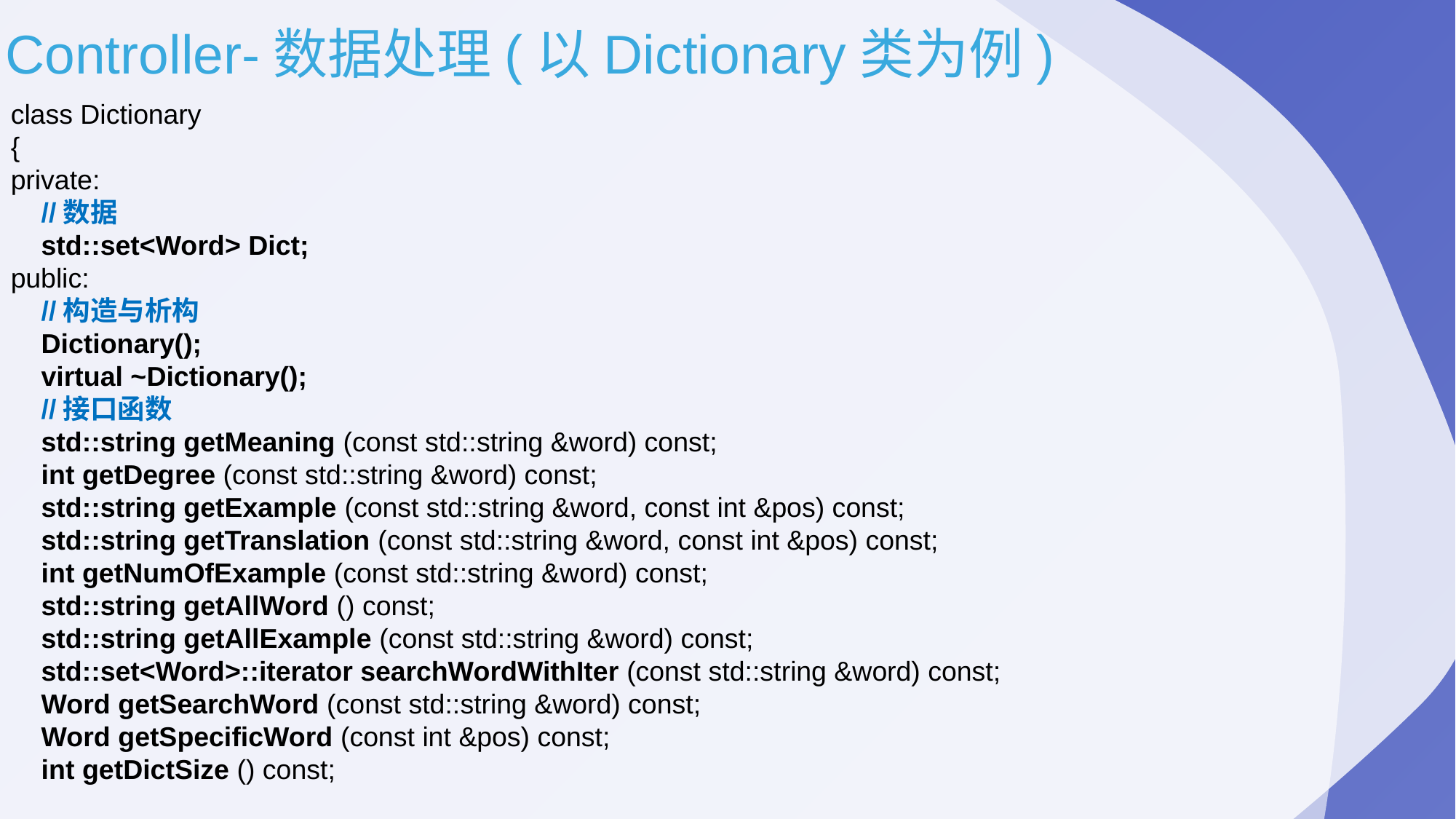

Controller-数据处理(以Dictionary类为例)
class Dictionary
{
private:
    //数据
    std::set<Word> Dict;
public:
    //构造与析构
    Dictionary();
    virtual ~Dictionary();
    //接口函数
    std::string getMeaning (const std::string &word) const;
    int getDegree (const std::string &word) const;
    std::string getExample (const std::string &word, const int &pos) const;
    std::string getTranslation (const std::string &word, const int &pos) const;
    int getNumOfExample (const std::string &word) const;
    std::string getAllWord () const;
    std::string getAllExample (const std::string &word) const;
    std::set<Word>::iterator searchWordWithIter (const std::string &word) const;
    Word getSearchWord (const std::string &word) const;
    Word getSpecificWord (const int &pos) const;
    int getDictSize () const;